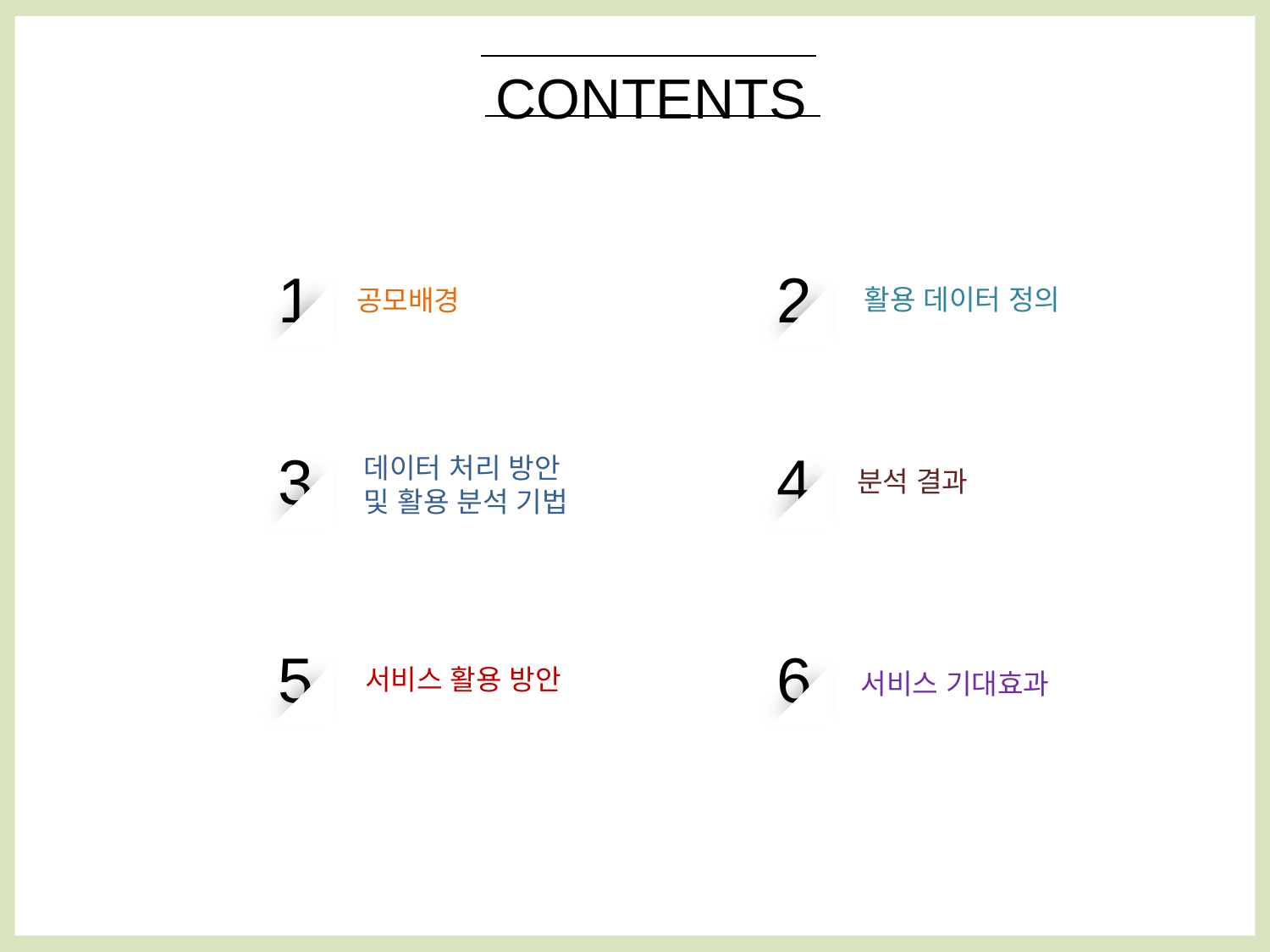

CONTENTS
1

공모배경
2

활용 데이터 정의
3

데이터 처리 방안
및 활용 분석 기법
4

분석 결과
5

서비스 활용 방안
6

서비스 기대효과